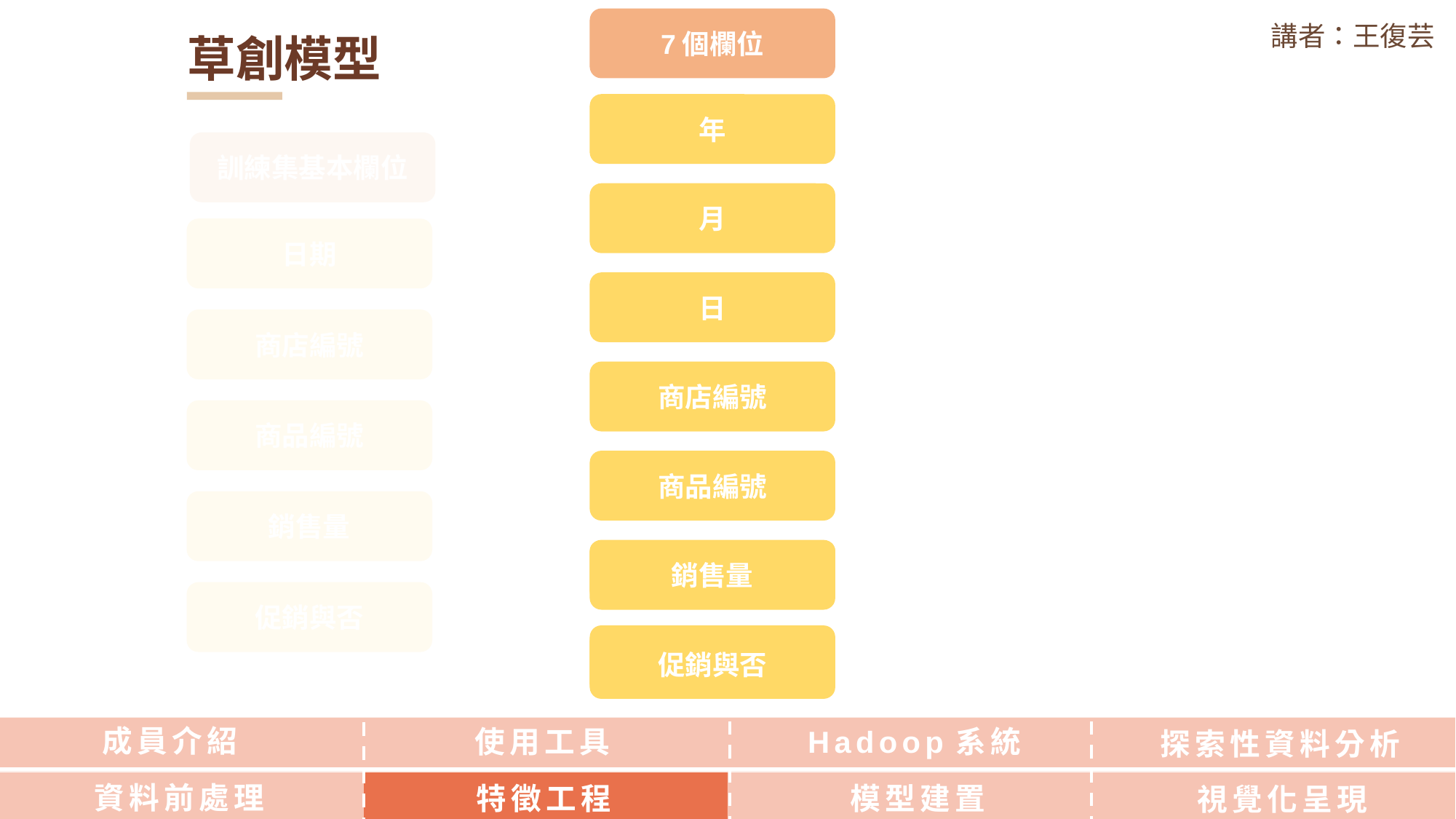

7個欄位
講者：王復芸
草創模型

年
月
日
商店編號
商品編號
銷售量
促銷與否

訓練集基本欄位
日期
商店編號
商品編號

銷售量
銷售量
促銷與否
促銷與否

成員介紹
使用工具
Hadoop系統
探索性資料分析
資料前處理
特徵工程
模型建置
視覺化呈現